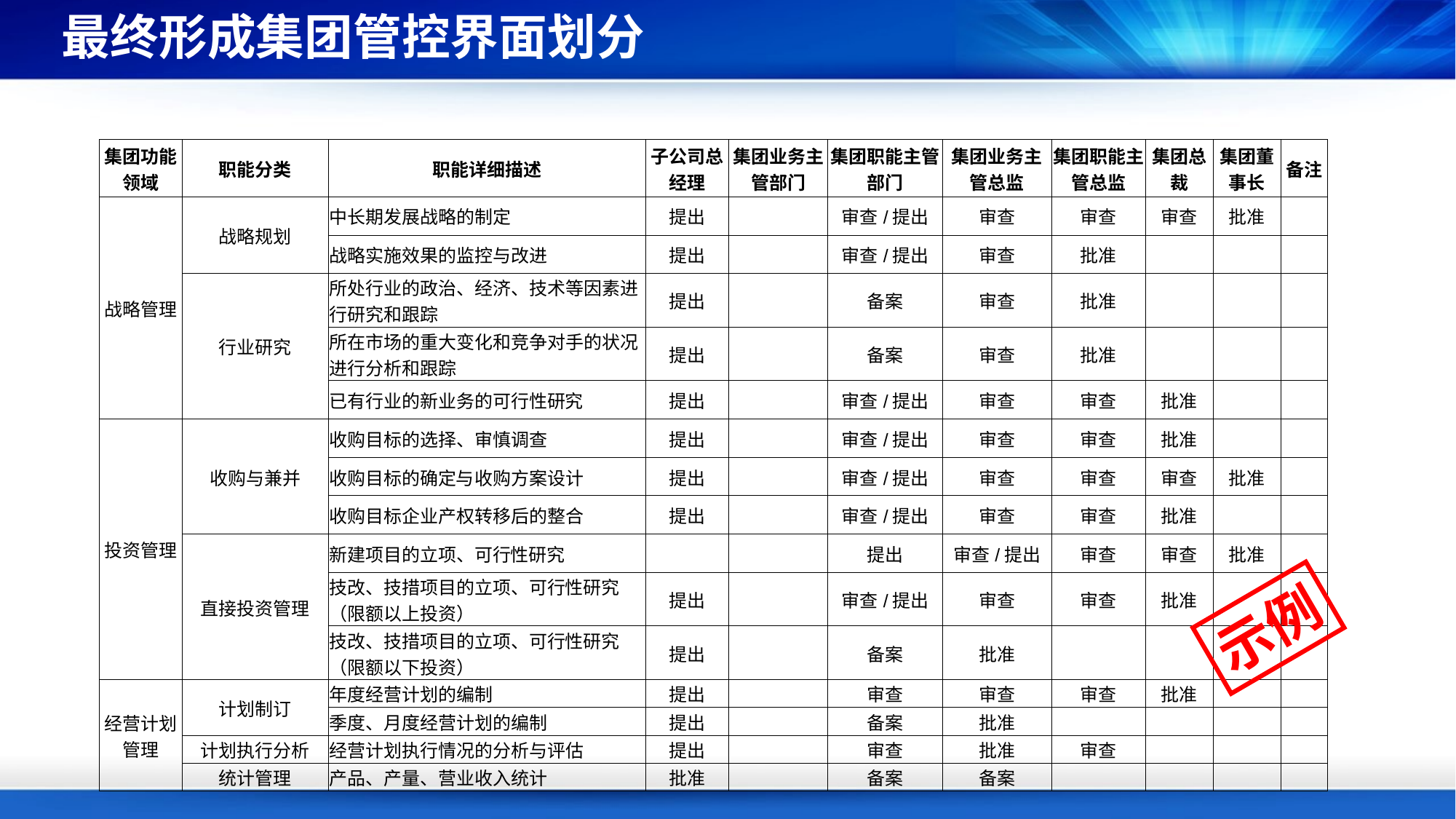

最终形成集团管控界面划分
| 集团功能领域 | 职能分类 | 职能详细描述 | 子公司总经理 | 集团业务主管部门 | 集团职能主管部门 | 集团业务主管总监 | 集团职能主管总监 | 集团总裁 | 集团董事长 | 备注 |
| --- | --- | --- | --- | --- | --- | --- | --- | --- | --- | --- |
| 战略管理 | 战略规划 | 中长期发展战略的制定 | 提出 |  | 审查/提出 | 审查 | 审查 | 审查 | 批准 |  |
|  |  | 战略实施效果的监控与改进 | 提出 |  | 审查/提出 | 审查 | 批准 |  |  |  |
|  | 行业研究 | 所处行业的政治、经济、技术等因素进行研究和跟踪 | 提出 |  | 备案 | 审查 | 批准 |  |  |  |
|  |  | 所在市场的重大变化和竞争对手的状况进行分析和跟踪 | 提出 |  | 备案 | 审查 | 批准 |  |  |  |
|  |  | 已有行业的新业务的可行性研究 | 提出 |  | 审查/提出 | 审查 | 审查 | 批准 |  |  |
| 投资管理 | 收购与兼并 | 收购目标的选择、审慎调查 | 提出 |  | 审查/提出 | 审查 | 审查 | 批准 |  |  |
|  |  | 收购目标的确定与收购方案设计 | 提出 |  | 审查/提出 | 审查 | 审查 | 审查 | 批准 |  |
|  |  | 收购目标企业产权转移后的整合 | 提出 |  | 审查/提出 | 审查 | 审查 | 批准 |  |  |
|  | 直接投资管理 | 新建项目的立项、可行性研究 |  |  | 提出 | 审查/提出 | 审查 | 审查 | 批准 |  |
|  |  | 技改、技措项目的立项、可行性研究（限额以上投资） | 提出 |  | 审查/提出 | 审查 | 审查 | 批准 |  |  |
|  |  | 技改、技措项目的立项、可行性研究（限额以下投资） | 提出 |  | 备案 | 批准 |  |  |  |  |
| 经营计划管理 | 计划制订 | 年度经营计划的编制 | 提出 |  | 审查 | 审查 | 审查 | 批准 |  |  |
|  |  | 季度、月度经营计划的编制 | 提出 |  | 备案 | 批准 |  |  |  |  |
|  | 计划执行分析 | 经营计划执行情况的分析与评估 | 提出 |  | 审查 | 批准 | 审查 |  |  |  |
|  | 统计管理 | 产品、产量、营业收入统计 | 批准 |  | 备案 | 备案 |  |  |  |  |
示例